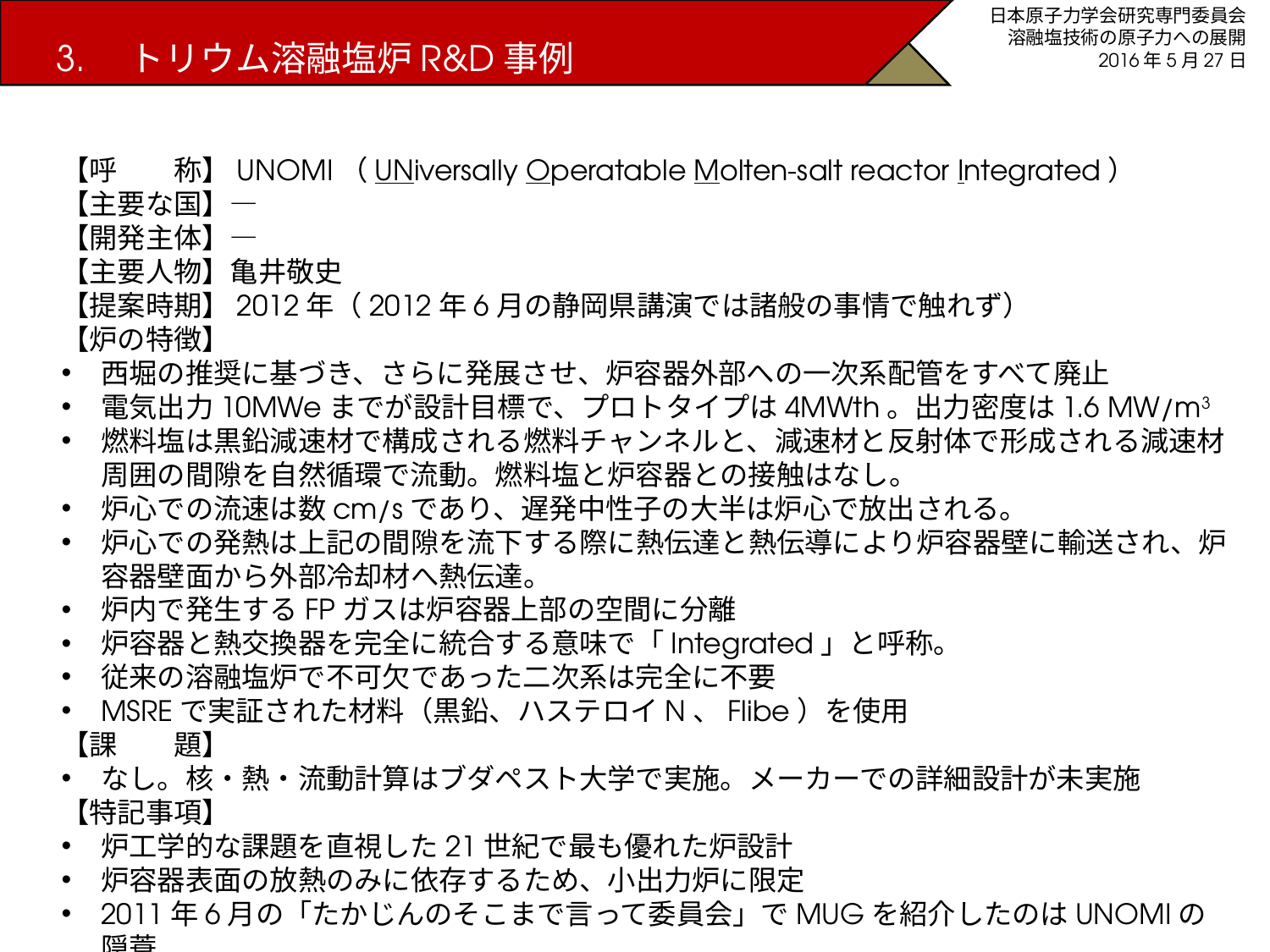

3.　トリウム溶融塩炉R&D事例
日本原子力学会研究専門委員会
溶融塩技術の原子力への展開
2016年5月27日

【呼　　称】UNOMI（UNiversally Operatable Molten-salt reactor Integrated）
【主要な国】―
【開発主体】―
【主要人物】亀井敬史
【提案時期】2012年（2012年6月の静岡県講演では諸般の事情で触れず）
【炉の特徴】
西堀の推奨に基づき、さらに発展させ、炉容器外部への一次系配管をすべて廃止
電気出力10MWeまでが設計目標で、プロトタイプは4MWth。出力密度は1.6 MW/m3
燃料塩は黒鉛減速材で構成される燃料チャンネルと、減速材と反射体で形成される減速材周囲の間隙を自然循環で流動。燃料塩と炉容器との接触はなし。
炉心での流速は数cm/sであり、遅発中性子の大半は炉心で放出される。
炉心での発熱は上記の間隙を流下する際に熱伝達と熱伝導により炉容器壁に輸送され、炉容器壁面から外部冷却材へ熱伝達。
炉内で発生するFPガスは炉容器上部の空間に分離
炉容器と熱交換器を完全に統合する意味で「Integrated」と呼称。
従来の溶融塩炉で不可欠であった二次系は完全に不要
MSREで実証された材料（黒鉛、ハステロイN、Flibe）を使用
【課　　題】
なし。核・熱・流動計算はブダペスト大学で実施。メーカーでの詳細設計が未実施
【特記事項】
炉工学的な課題を直視した21世紀で最も優れた炉設計
炉容器表面の放熱のみに依存するため、小出力炉に限定
2011年6月の「たかじんのそこまで言って委員会」でMUGを紹介したのはUNOMIの隠蓑